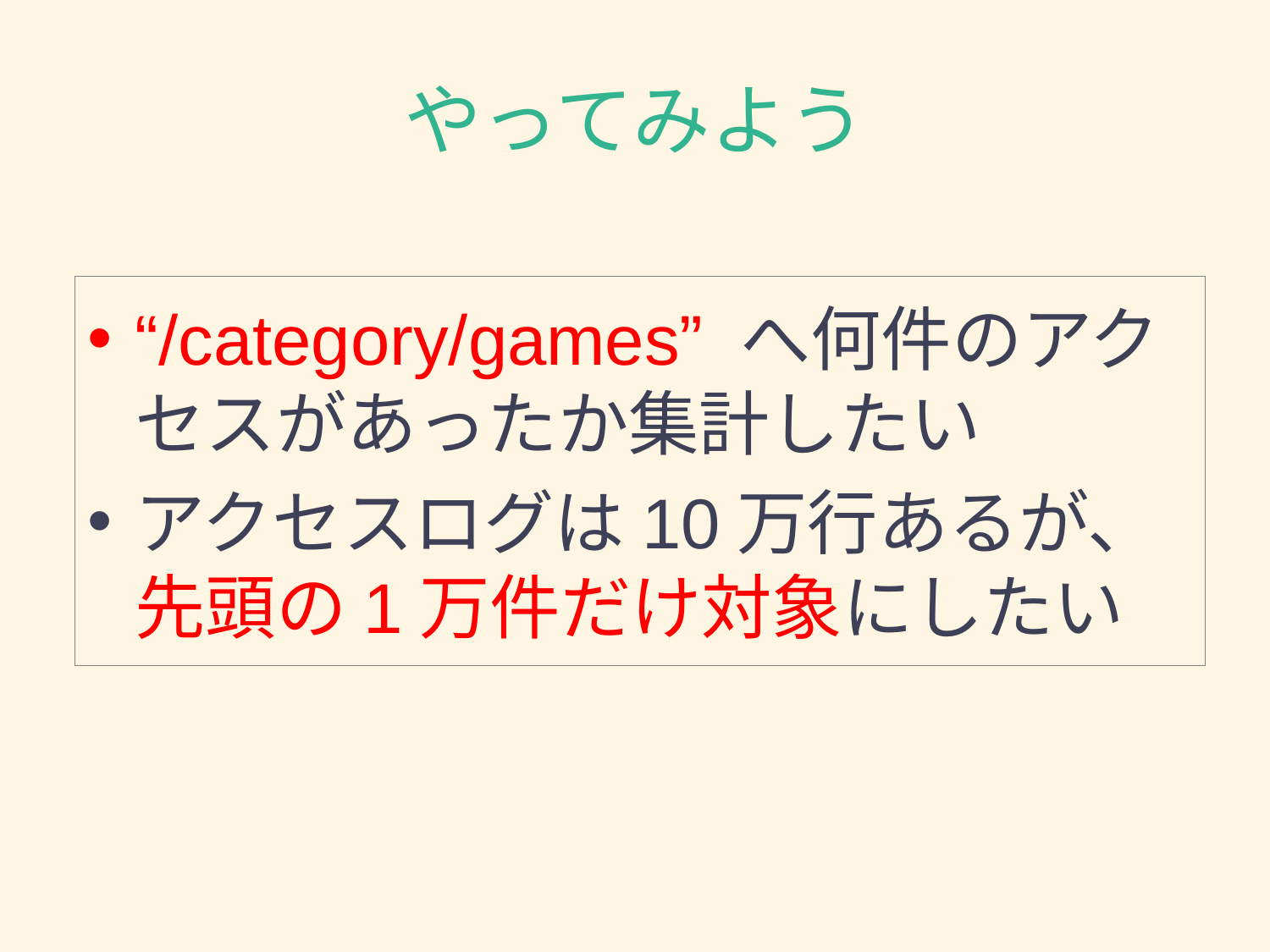

# やってみよう
“/category/games” へ何件のアクセスがあったか集計したい
アクセスログは10万行あるが、先頭の1万件だけ対象にしたい